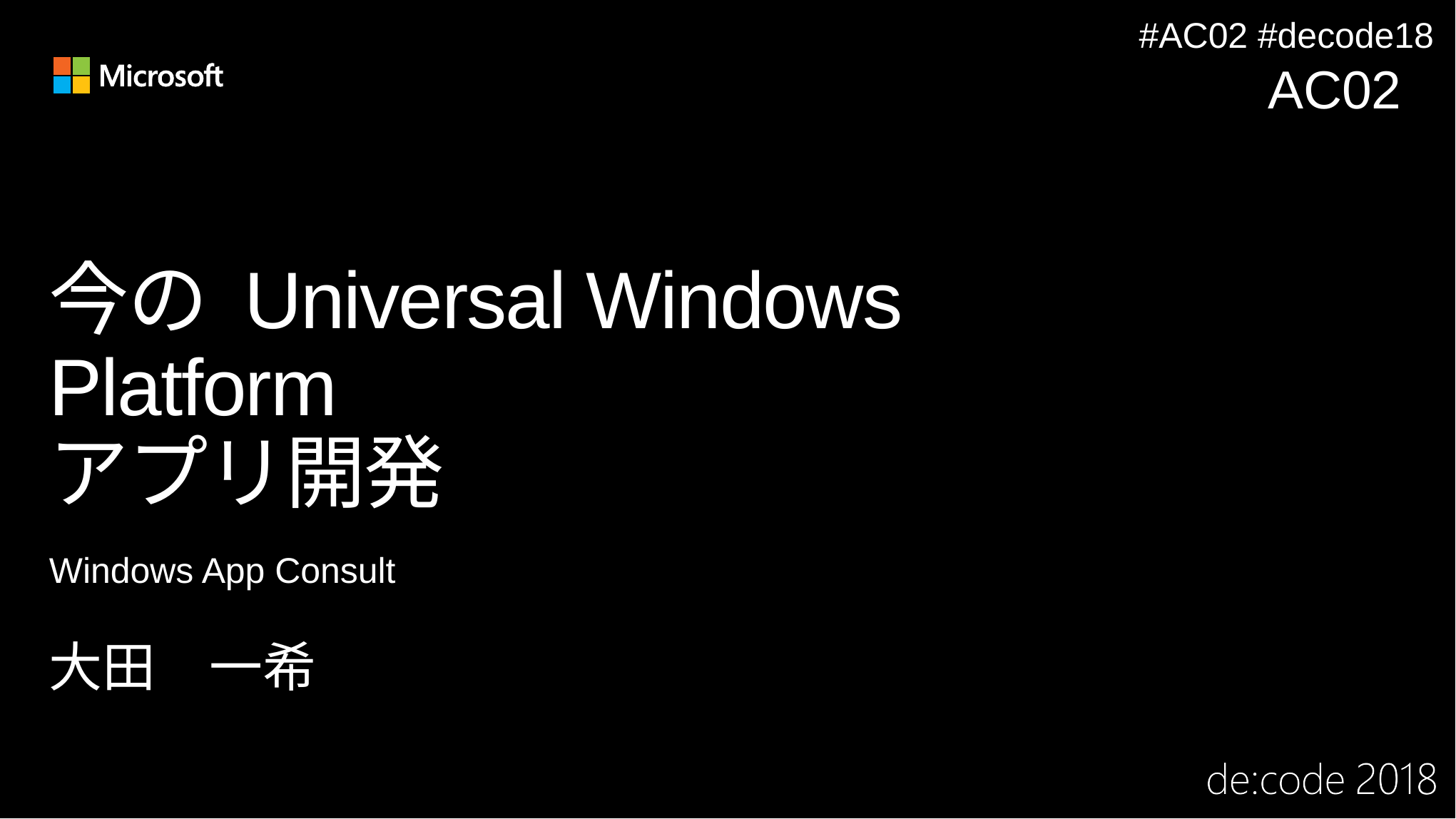

AC02
# 今の Universal Windows Platform アプリ開発
Windows App Consult
大田　一希